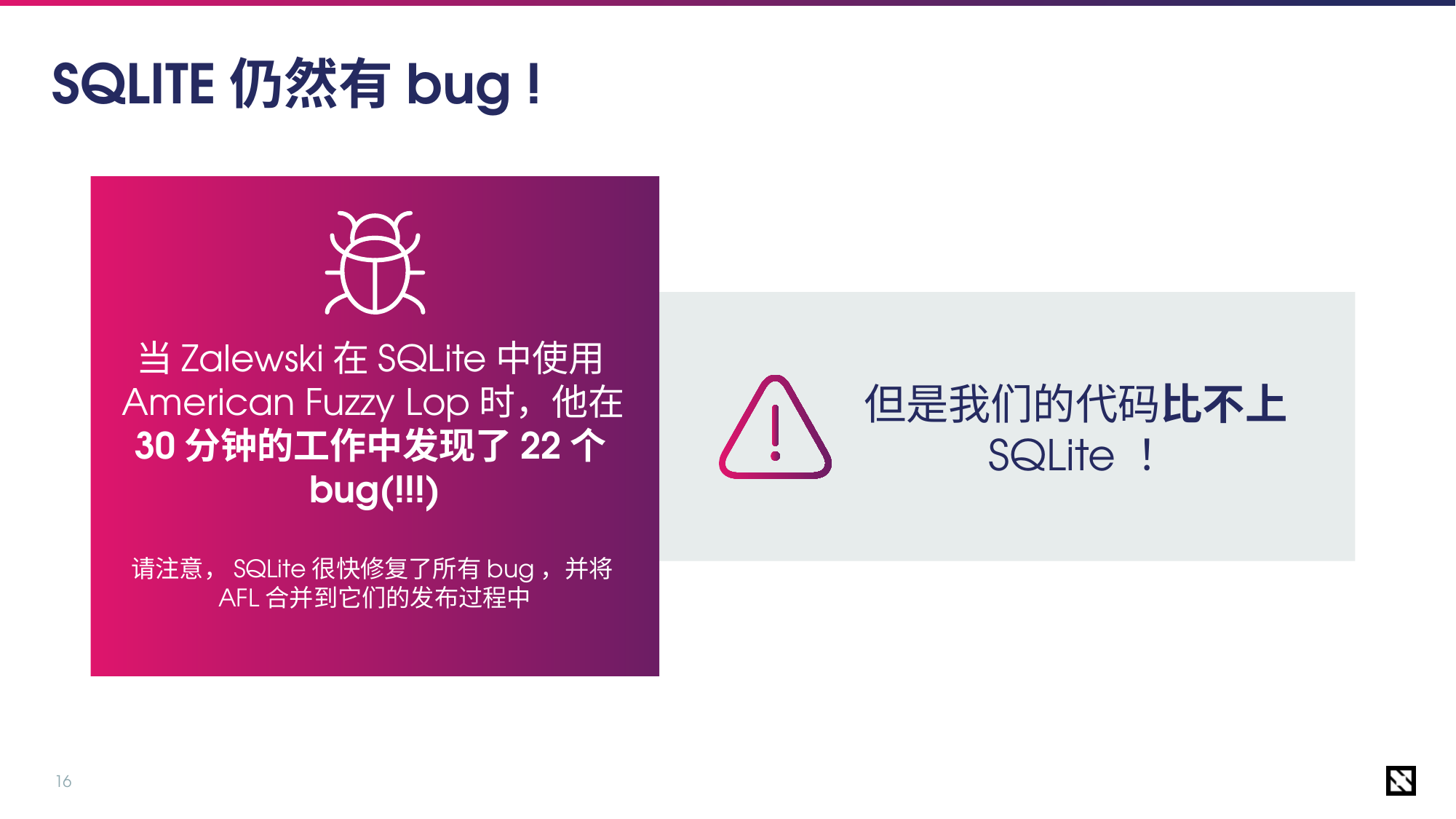

# SQLITE仍然有bug !

当Zalewski在SQLite中使用American Fuzzy Lop时，他在30分钟的工作中发现了22个bug(!!!)
请注意，SQLite很快修复了所有bug，并将AFL合并到它们的发布过程中
但是我们的代码比不上SQLite！